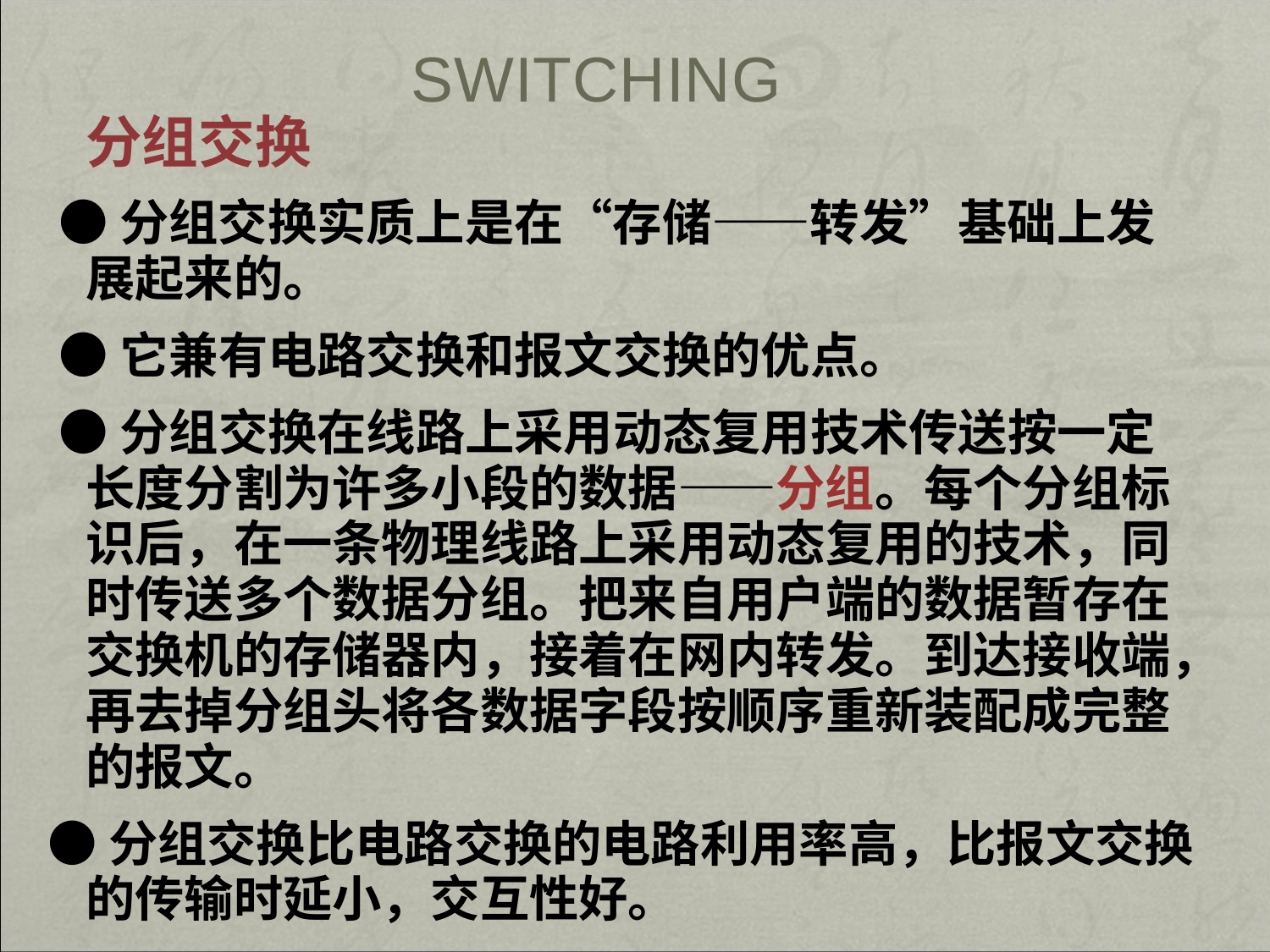

Switching
分组交换
 ●分组交换实质上是在“存储——转发”基础上发展起来的。
 ●它兼有电路交换和报文交换的优点。
 ●分组交换在线路上采用动态复用技术传送按一定长度分割为许多小段的数据——分组。每个分组标识后，在一条物理线路上采用动态复用的技术，同时传送多个数据分组。把来自用户端的数据暂存在交换机的存储器内，接着在网内转发。到达接收端，再去掉分组头将各数据字段按顺序重新装配成完整的报文。
●分组交换比电路交换的电路利用率高，比报文交换的传输时延小，交互性好。